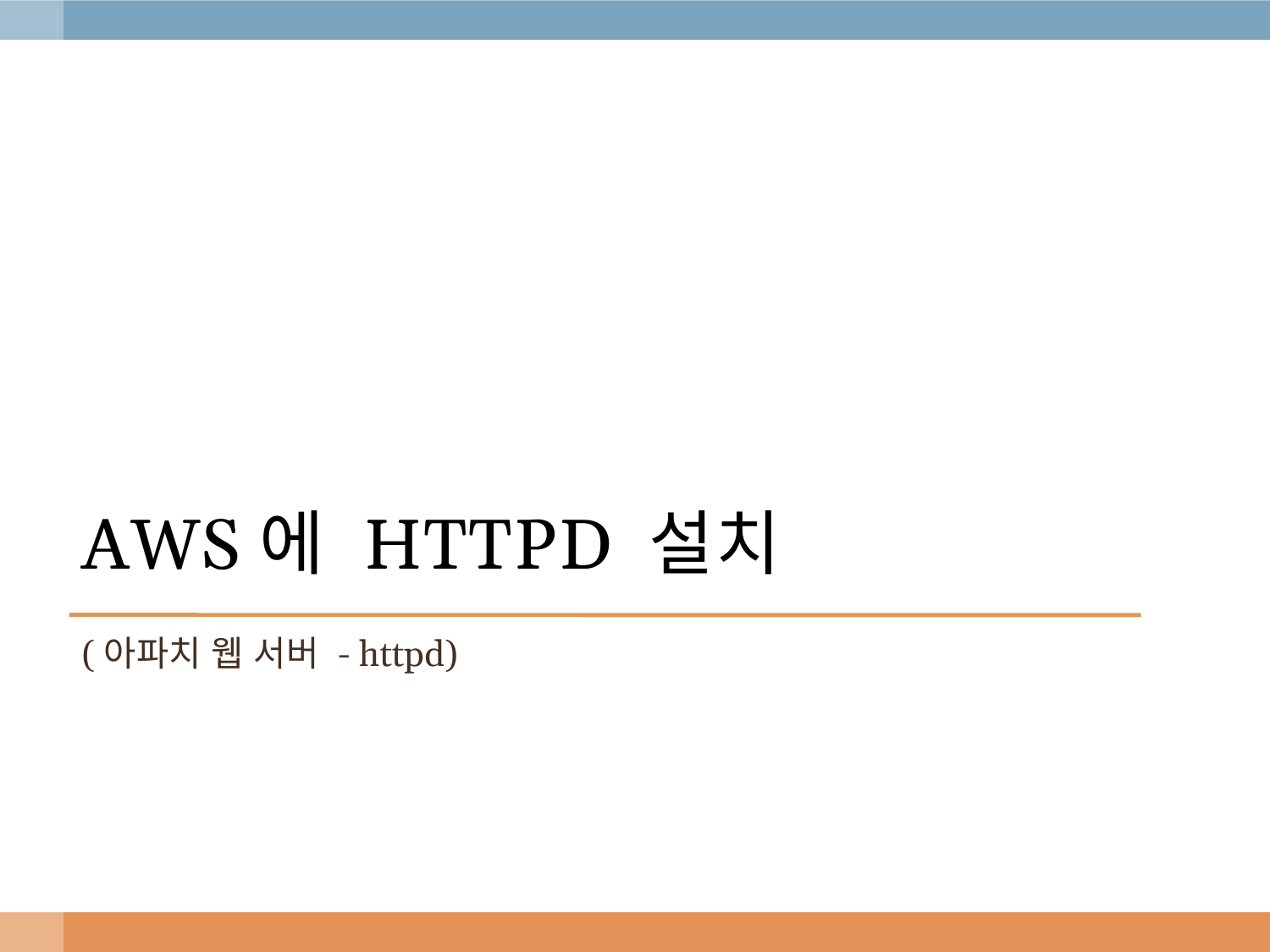

# AWS에 httpd 설치
(아파치 웹 서버 - httpd)